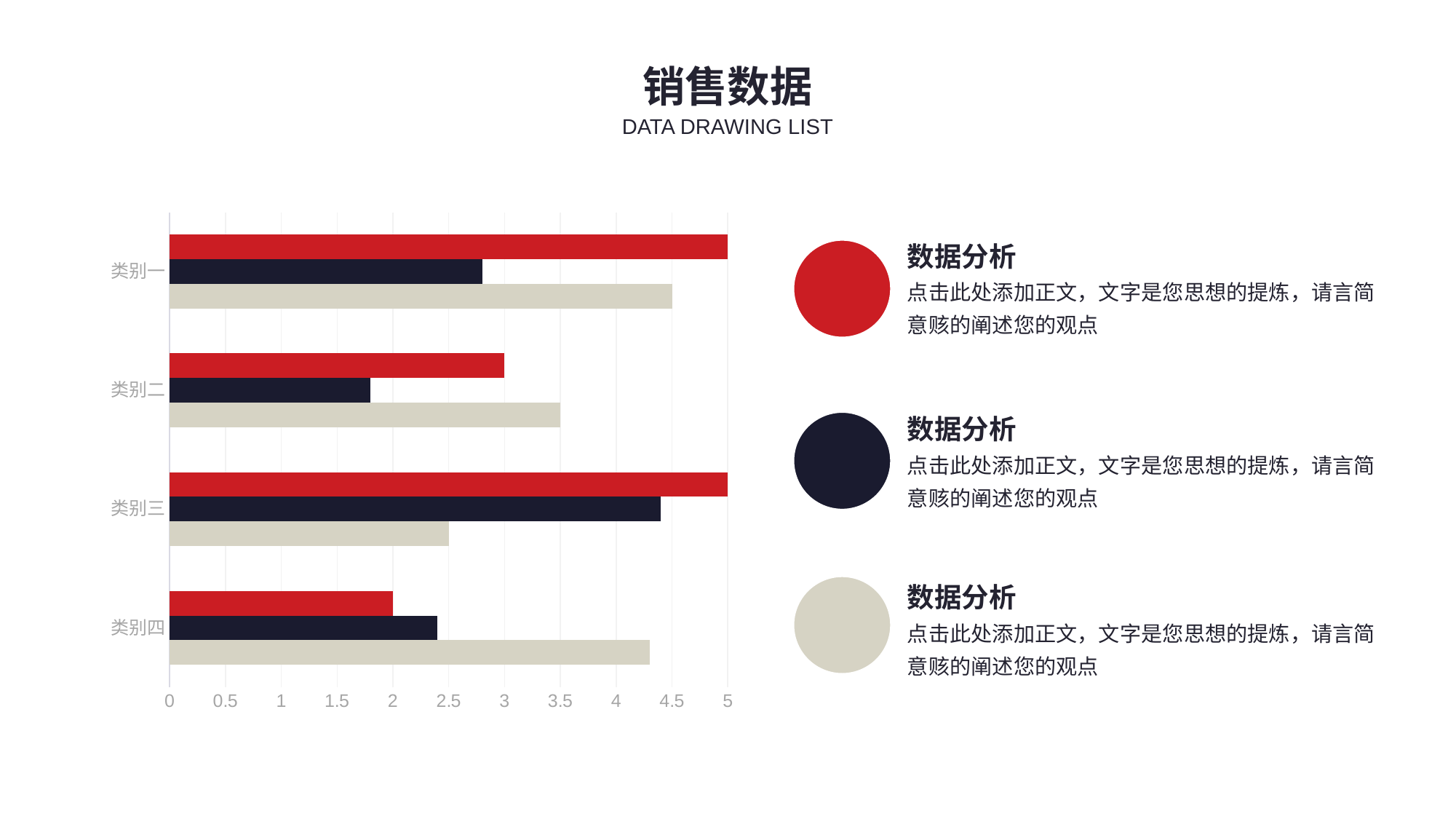

销售数据
DATA DRAWING LIST

### Chart

| Category | Series 1 | Series 2 | Series 3 |
|---|---|---|---|
| 类别四 | 4.3 | 2.4 | 2.0 |
| 类别三 | 2.5 | 4.4 | 12.0 |
| 类别二 | 3.5 | 1.8 | 3.0 |
| 类别一 | 4.5 | 2.8 | 5.0 |
数据分析
点击此处添加正文，文字是您思想的提炼，请言简意赅的阐述您的观点

数据分析

点击此处添加正文，文字是您思想的提炼，请言简意赅的阐述您的观点
数据分析

点击此处添加正文，文字是您思想的提炼，请言简意赅的阐述您的观点